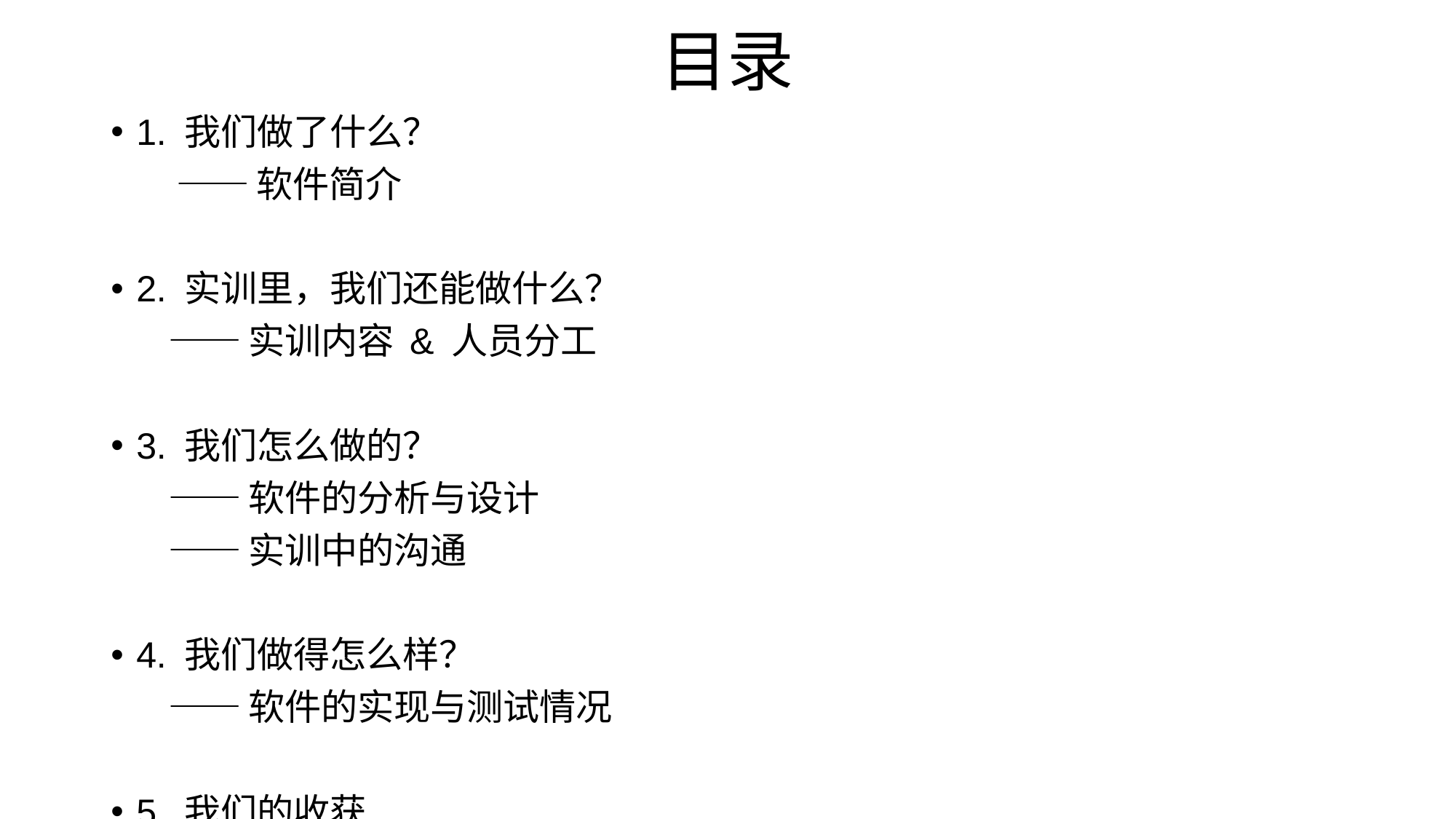

# 目录
1. 我们做了什么？
        ——软件简介

2. 实训里，我们还能做什么？
       ——实训内容 & 人员分工

3. 我们怎么做的？
       ——软件的分析与设计
       ——实训中的沟通

4. 我们做得怎么样？
       ——软件的实现与测试情况

5. 我们的收获